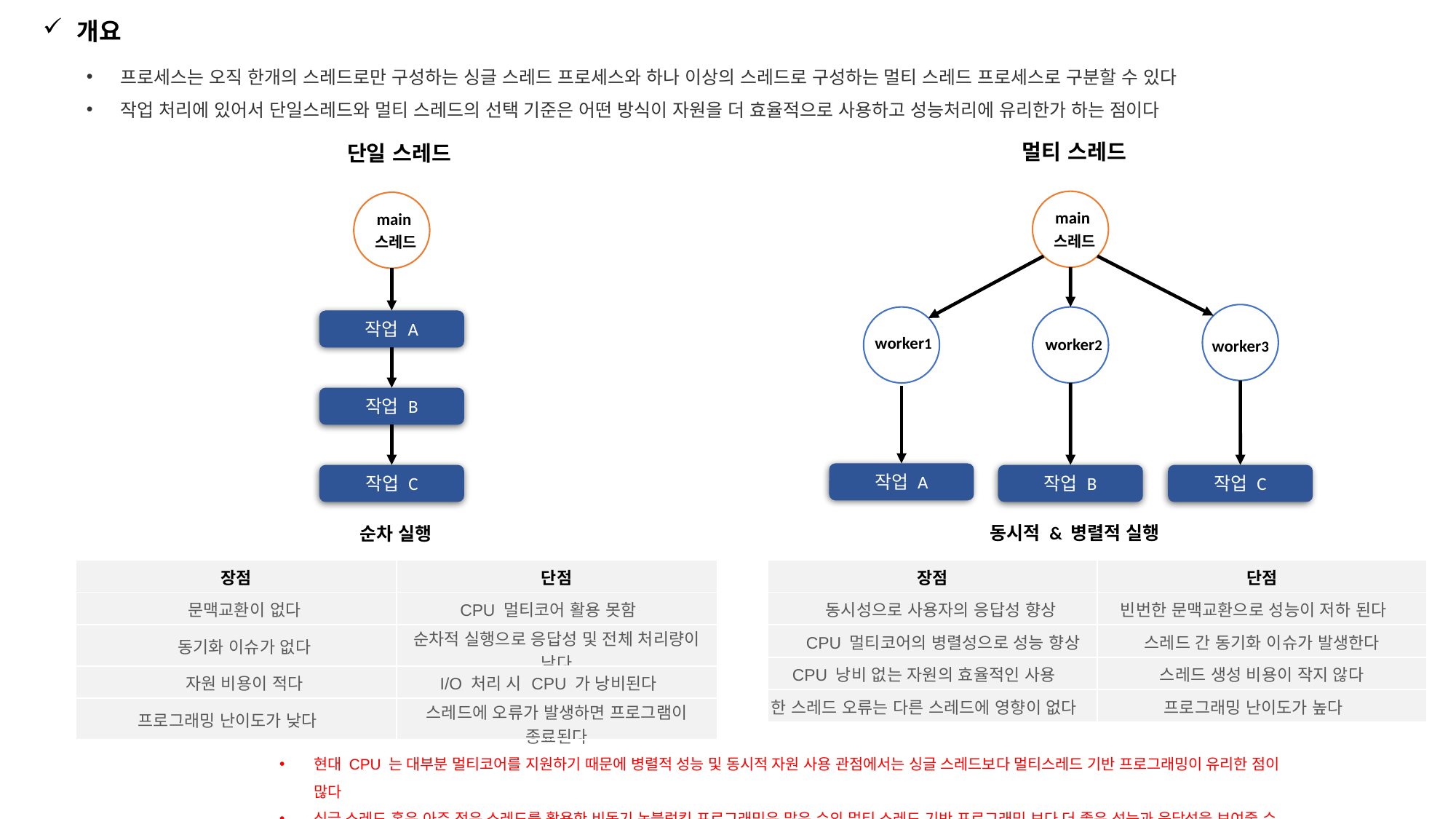

개요
프로세스는 오직 한개의 스레드로만 구성하는 싱글 스레드 프로세스와 하나 이상의 스레드로 구성하는 멀티 스레드 프로세스로 구분할 수 있다
작업 처리에 있어서 단일스레드와 멀티 스레드의 선택 기준은 어떤 방식이 자원을 더 효율적으로 사용하고 성능처리에 유리한가 하는 점이다
멀티 스레드
단일 스레드

main
스레드

main
스레드

작업 A
worker1
worker2
worker3
작업 B
작업 A
작업 B
작업 C
작업 C
동시적 & 병렬적 실행
순차 실행
| 장점 | 단점 |
| --- | --- |
| 문맥교환이 없다 | CPU 멀티코어 활용 못함 |
| 동기화 이슈가 없다 | 순차적 실행으로 응답성 및 전체 처리량이 낮다 |
| 자원 비용이 적다 | I/O 처리 시 CPU 가 낭비된다 |
| 프로그래밍 난이도가 낮다 | 스레드에 오류가 발생하면 프로그램이 종료된다 |
| 장점 | 단점 |
| --- | --- |
| 동시성으로 사용자의 응답성 향상 | 빈번한 문맥교환으로 성능이 저하 된다 |
| CPU 멀티코어의 병렬성으로 성능 향상 | 스레드 간 동기화 이슈가 발생한다 |
| CPU 낭비 없는 자원의 효율적인 사용 | 스레드 생성 비용이 작지 않다 |
| 한 스레드 오류는 다른 스레드에 영향이 없다 | 프로그래밍 난이도가 높다 |
현대 CPU 는 대부분 멀티코어를 지원하기 때문에 병렬적 성능 및 동시적 자원 사용 관점에서는 싱글 스레드보다 멀티스레드 기반 프로그래밍이 유리한 점이 많다
싱글 스레드 혹은 아주 적은 스레드를 활용한 비동기 논블럭킹 프로그래밍은 많은 수의 멀티 스레드 기반 프로그래밍 보다 더 좋은 성능과 응답성을 보여줄 수 있다